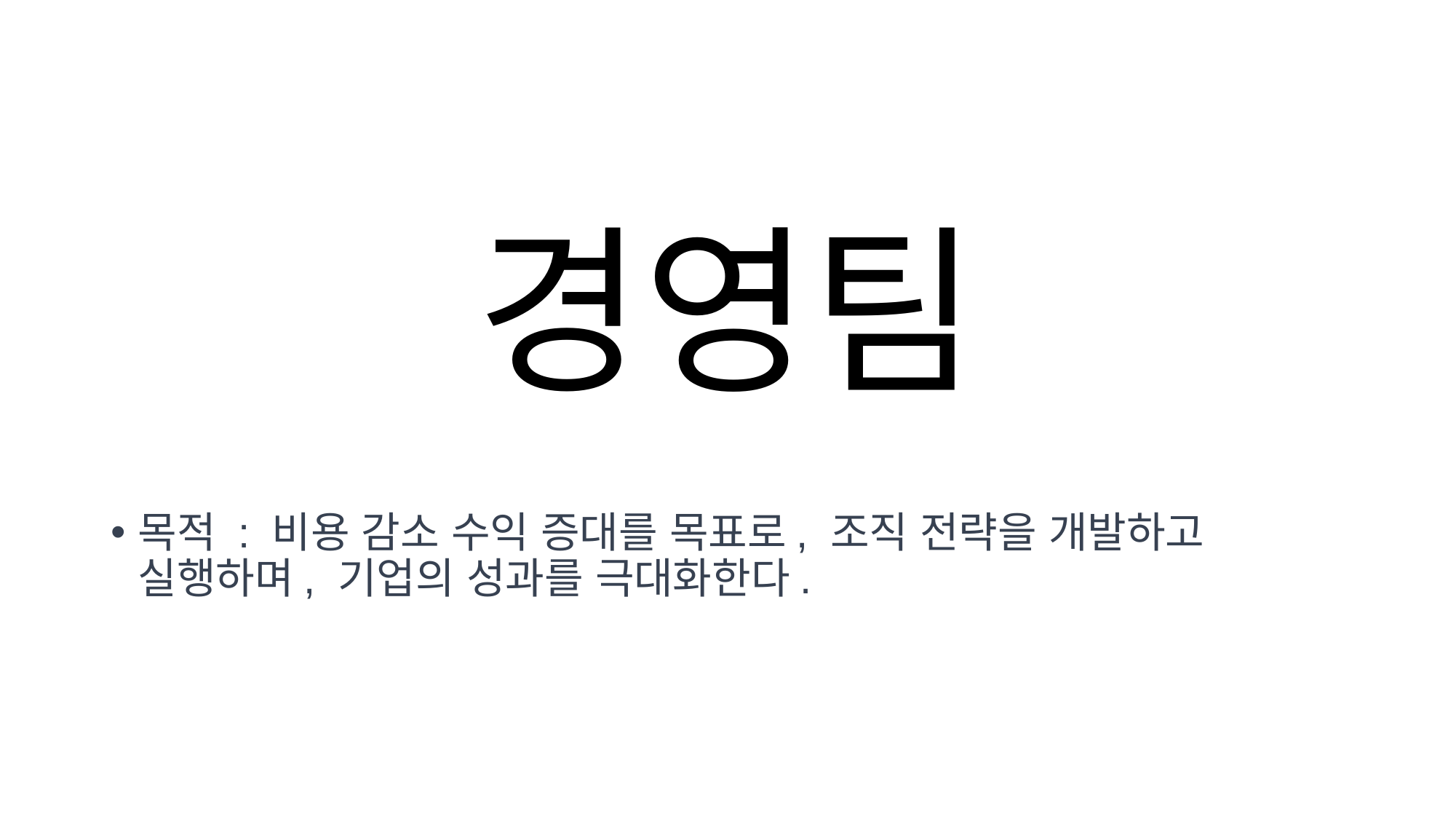

# 경영팀
목적 : 비용 감소 수익 증대를 목표로, 조직 전략을 개발하고 실행하며, 기업의 성과를 극대화한다.